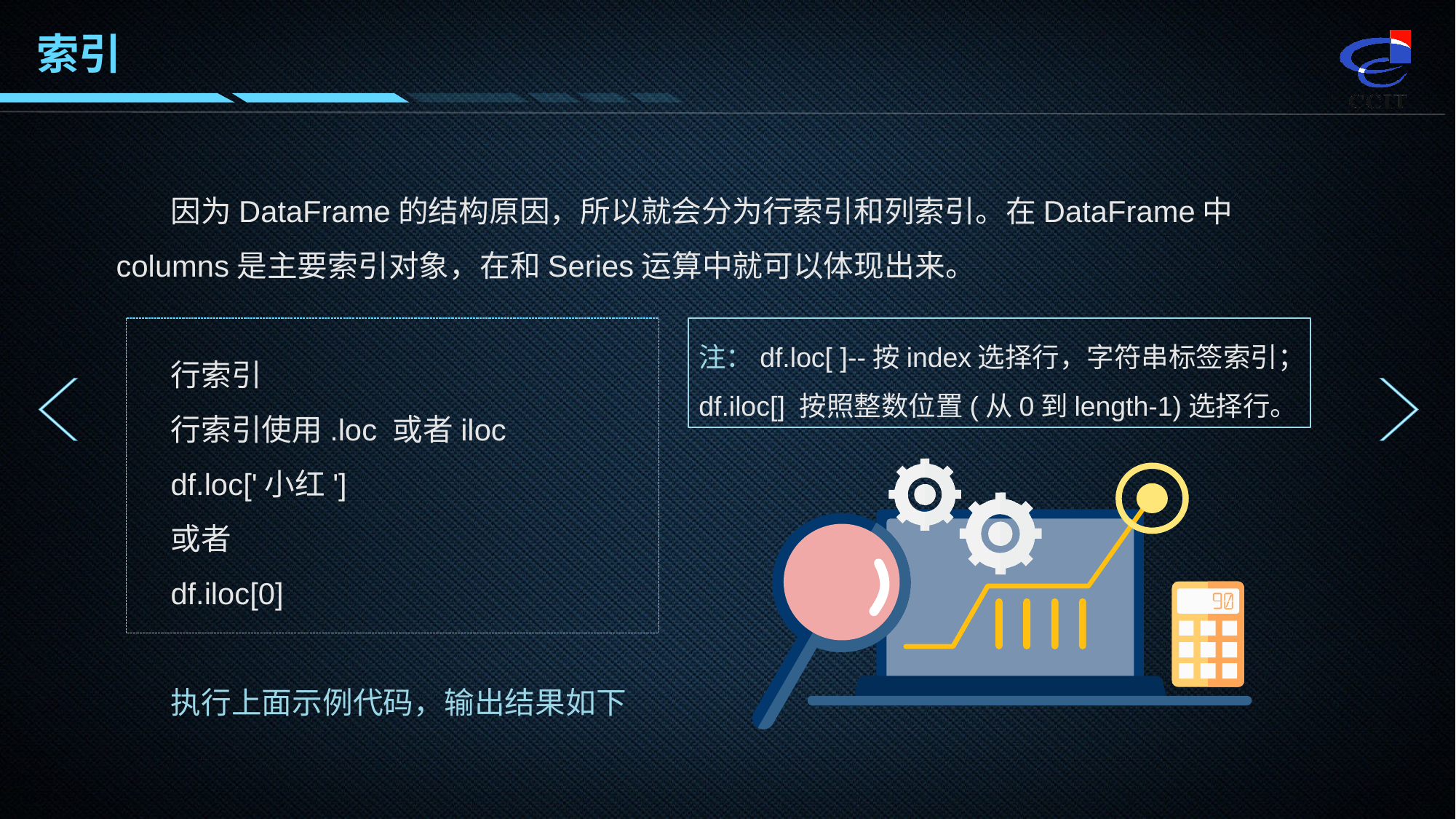

索引
因为DataFrame的结构原因，所以就会分为行索引和列索引。在DataFrame中columns是主要索引对象，在和Series运算中就可以体现出来。

行索引
行索引使用.loc 或者iloc
df.loc['小红']
或者
df.iloc[0]

执行上面示例代码，输出结果如下

注：df.loc[ ]--按index选择行，字符串标签索引；
df.iloc[] 按照整数位置(从0到length-1)选择行。